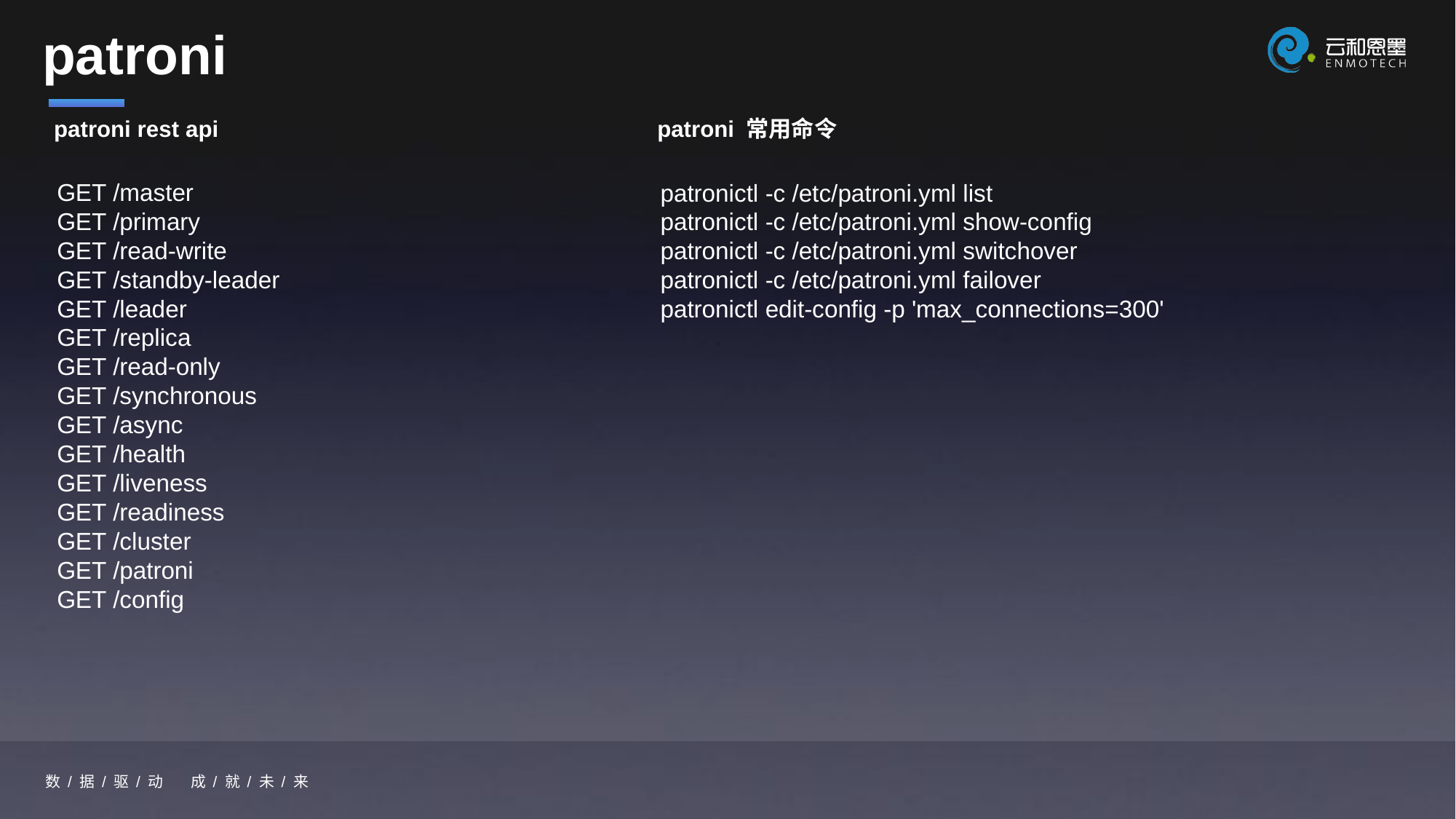

patroni
patroni rest api
patroni 常用命令
GET /master
GET /primary
GET /read-write
GET /standby-leader
GET /leader
GET /replica
GET /read-only
GET /synchronous
GET /async
GET /health
GET /liveness
GET /readiness
GET /cluster
GET /patroni
GET /config
patronictl -c /etc/patroni.yml list
patronictl -c /etc/patroni.yml show-config
patronictl -c /etc/patroni.yml switchover
patronictl -c /etc/patroni.yml failover
patronictl edit-config -p 'max_connections=300'